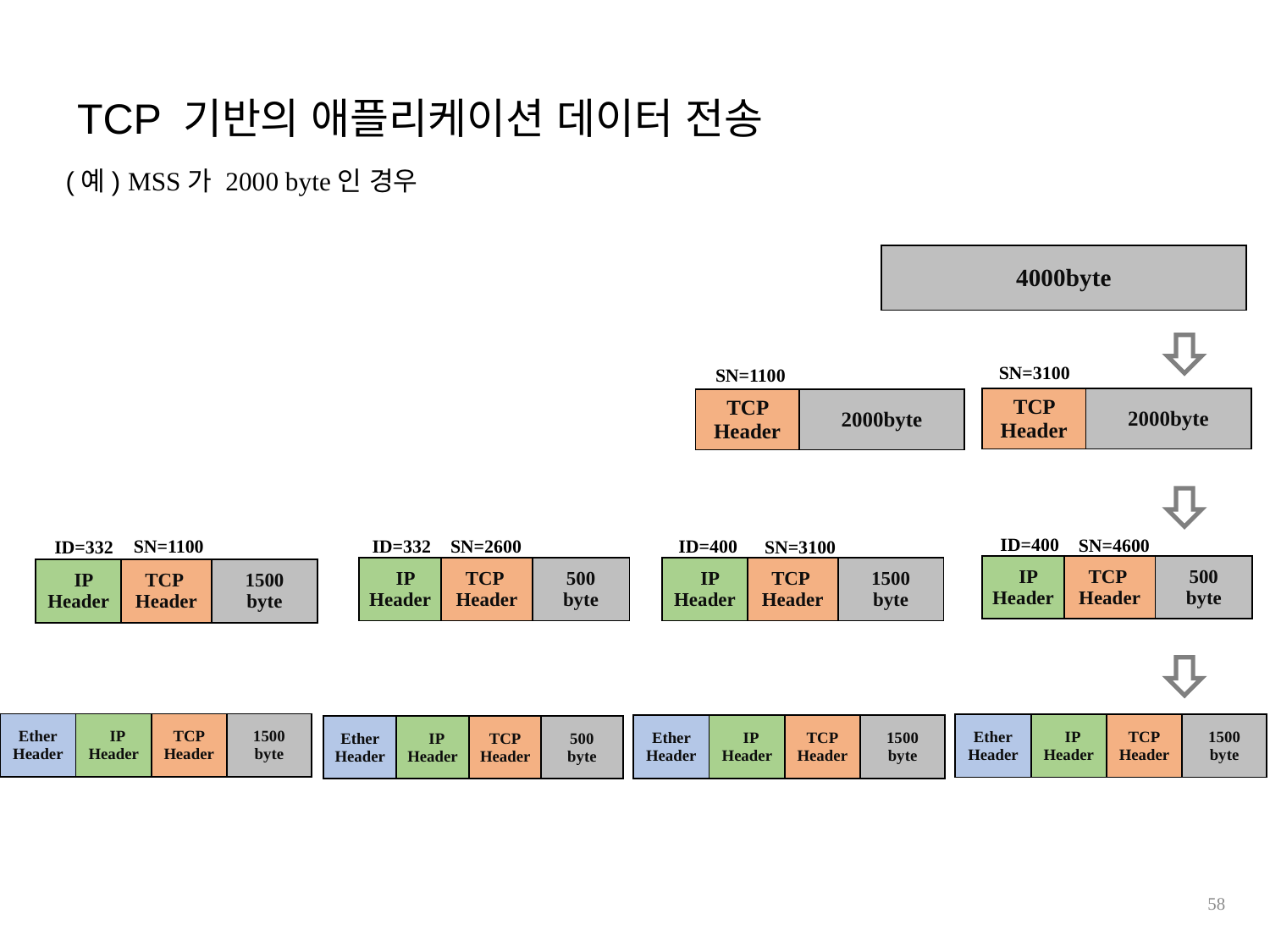

TCP 기반의 애플리케이션 데이터 전송

(예) MSS가 2000 byte인 경우
| 4000byte |
| --- |

SN=3100
SN=1100
| TCP Header | 2000byte |
| --- | --- |
| TCP Header | 2000byte |
| --- | --- |

ID=400
SN=4600
ID=332
ID=400
SN=1100
SN=2600
SN=3100
ID=332
| IP Header | TCP Header | 500 byte |
| --- | --- | --- |
| IP Header | TCP Header | 500 byte |
| --- | --- | --- |
| IP Header | TCP Header | 1500 byte |
| --- | --- | --- |
| IP Header | TCP Header | 1500 byte |
| --- | --- | --- |

| Ether Header | IP Header | TCP Header | 1500 byte |
| --- | --- | --- | --- |
| Ether Header | IP Header | TCP Header | 1500 byte |
| --- | --- | --- | --- |
| Ether Header | IP Header | TCP Header | 1500 byte |
| --- | --- | --- | --- |
| Ether Header | IP Header | TCP Header | 500 byte |
| --- | --- | --- | --- |
58